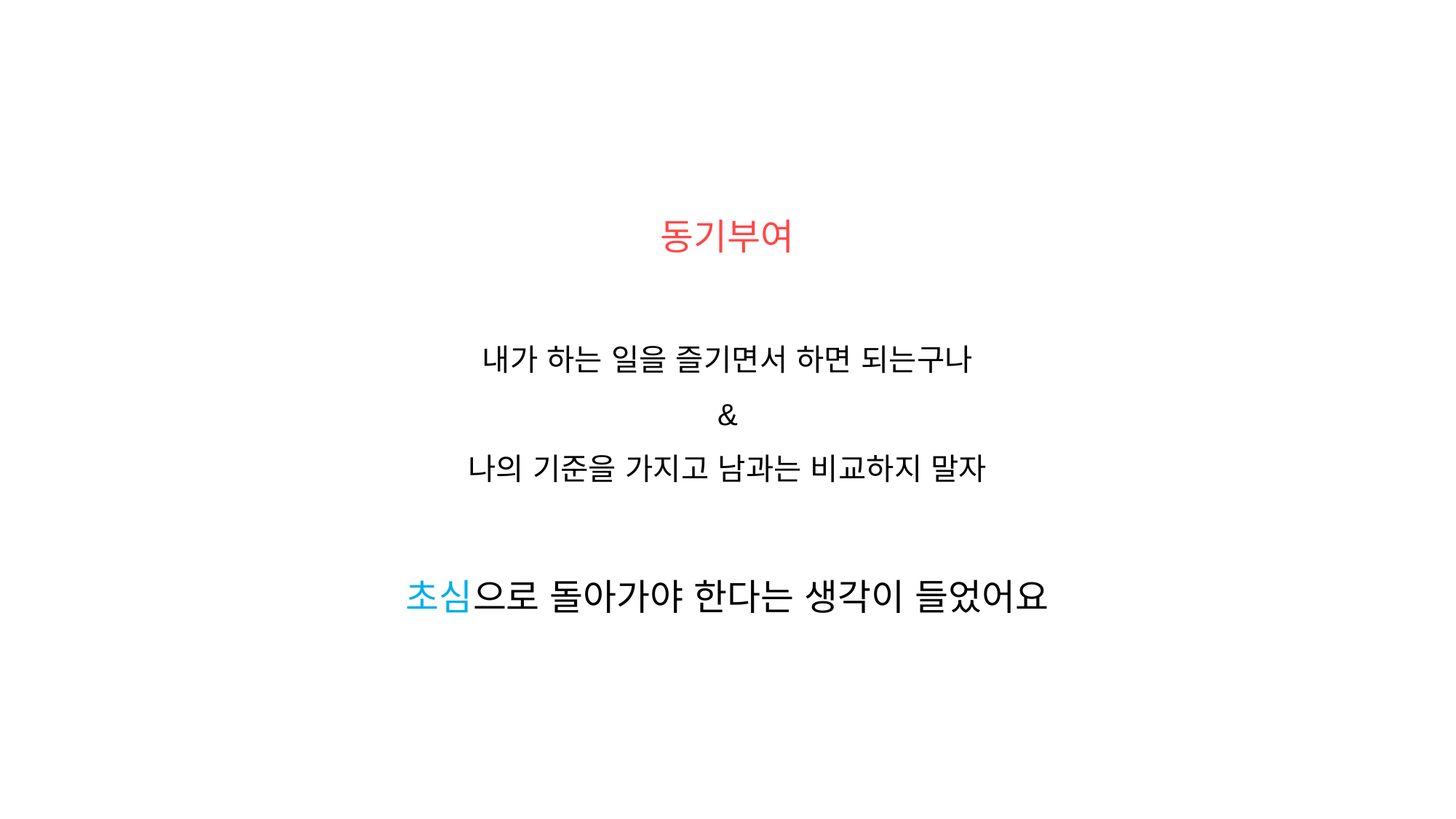

동기부여

내가 하는 일을 즐기면서 하면 되는구나
&
나의 기준을 가지고 남과는 비교하지 말자

초심으로 돌아가야 한다는 생각이 들었어요